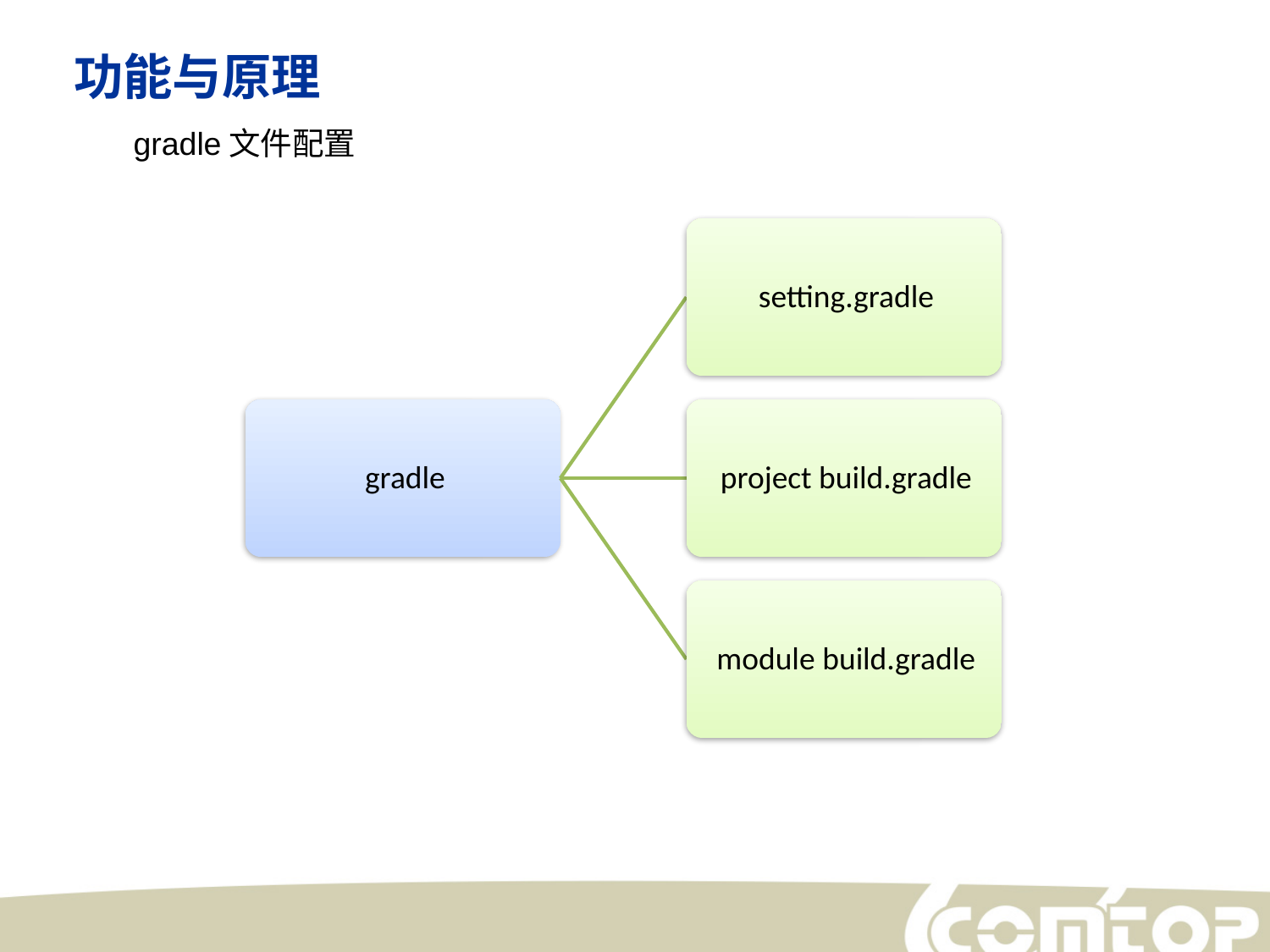

功能与原理
gradle文件配置
gradle

setting.gradle

project build.gradle

module build.gradle